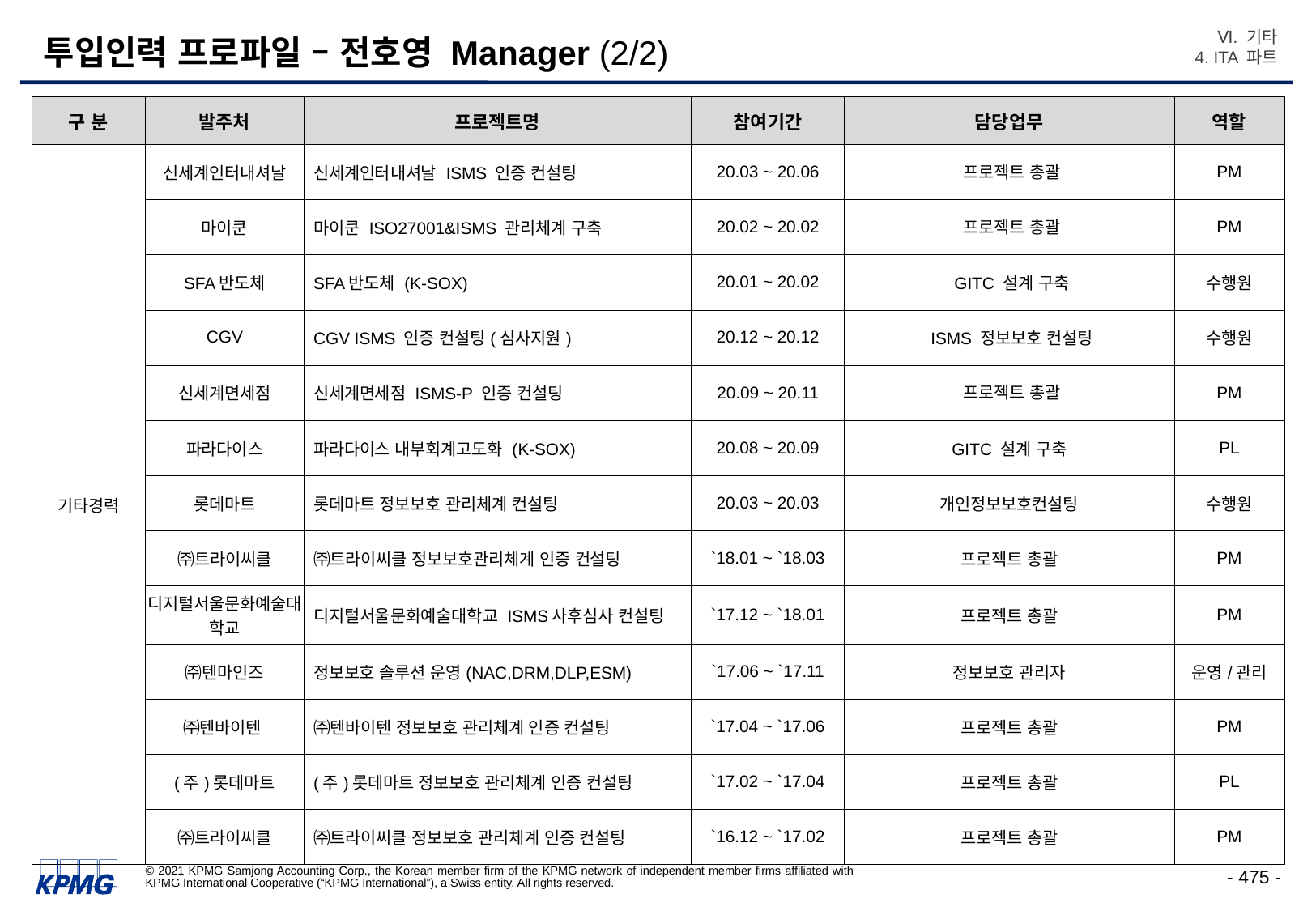

Ⅵ. 기타
4. ITA 파트
# 투입인력 프로파일 – 전호영 Manager (2/2)
| 구 분 | 발주처 | 프로젝트명 | 참여기간 | 담당업무 | 역할 |
| --- | --- | --- | --- | --- | --- |
| 기타경력 | 신세계인터내셔날​ | 신세계인터내셔날 ISMS 인증 컨설팅​ | 20.03 ~ 20.06​ | 프로젝트 총괄 | PM​ |
|  | 마이쿤​ | 마이쿤 ISO27001&ISMS 관리체계 구축​ | 20.02 ~ 20.02​ | 프로젝트 총괄 | PM​ |
|  | SFA반도체​ | SFA반도체 (K-SOX)​ | 20.01 ~ 20.02​ | GITC 설계 구축​ | 수행원 |
|  | CGV​ | CGV ISMS 인증 컨설팅(심사지원)​ | 20.12 ~ 20.12​ | ISMS 정보보호 컨설팅 | 수행원 |
|  | 신세계면세점​ | 신세계면세점 ISMS-P 인증 컨설팅​ | 20.09 ~ 20.11​ | 프로젝트 총괄 | PM​ |
|  | 파라다이스​ | 파라다이스 내부회계고도화 (K-SOX)​ | 20.08 ~ 20.09​ | GITC 설계 구축 | PL​ |
|  | 롯데마트​ | 롯데마트 정보보호 관리체계 컨설팅​ | 20.03 ~ 20.03​ | 개인정보보호컨설팅 | 수행원 |
|  | ㈜트라이씨클​ | ㈜트라이씨클 정보보호관리체계 인증 컨설팅​ | `18.01 ~ `18.03​ | 프로젝트 총괄 | PM​ |
|  | 디지털서울문화예술대학교​ | 디지털서울문화예술대학교 ISMS사후심사 컨설팅​ | `17.12 ~ `18.01​ | 프로젝트 총괄 | PM​ |
|  | ㈜텐마인즈​ | 정보보호 솔루션 운영(NAC,DRM,DLP,ESM)​ | `17.06 ~ `17.11​ | 정보보호 관리자 | 운영/관리​ |
|  | ㈜텐바이텐 ​ | ㈜텐바이텐 정보보호 관리체계 인증 컨설팅​ | `17.04 ~ `17.06​ | 프로젝트 총괄 | PM​ |
|  | (주)롯데마트​ | (주)롯데마트 정보보호 관리체계 인증 컨설팅​ | `17.02 ~ `17.04​ | 프로젝트 총괄 | PL​ |
|  | ㈜트라이씨클​ | ㈜트라이씨클 정보보호 관리체계 인증 컨설팅 ​ | `16.12 ~ `17.02​ | 프로젝트 총괄 | PM​ |